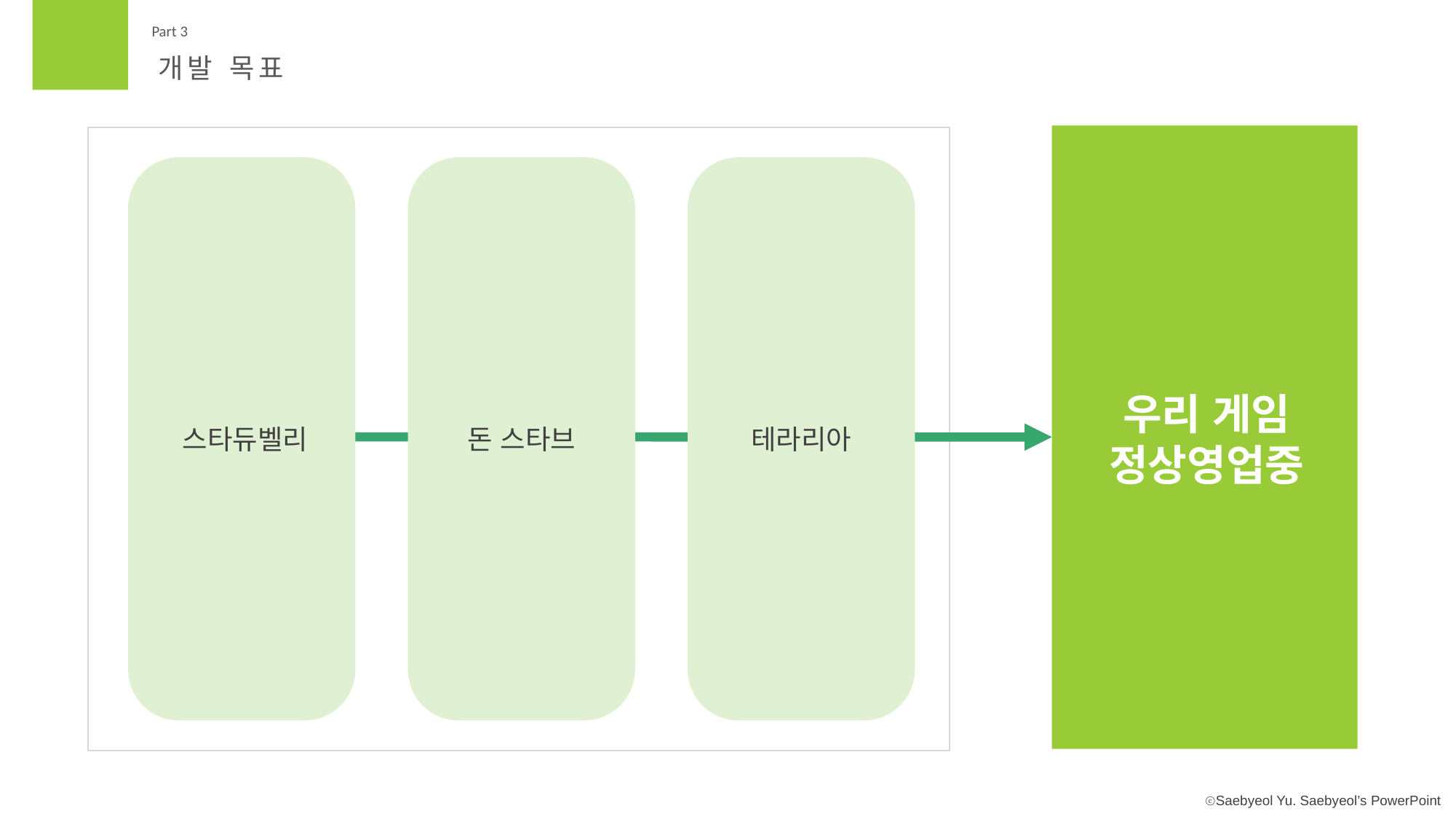

Part 3
개발 목표

우리 게임 정상영업중
스타듀벨리
돈 스타브
테라리아